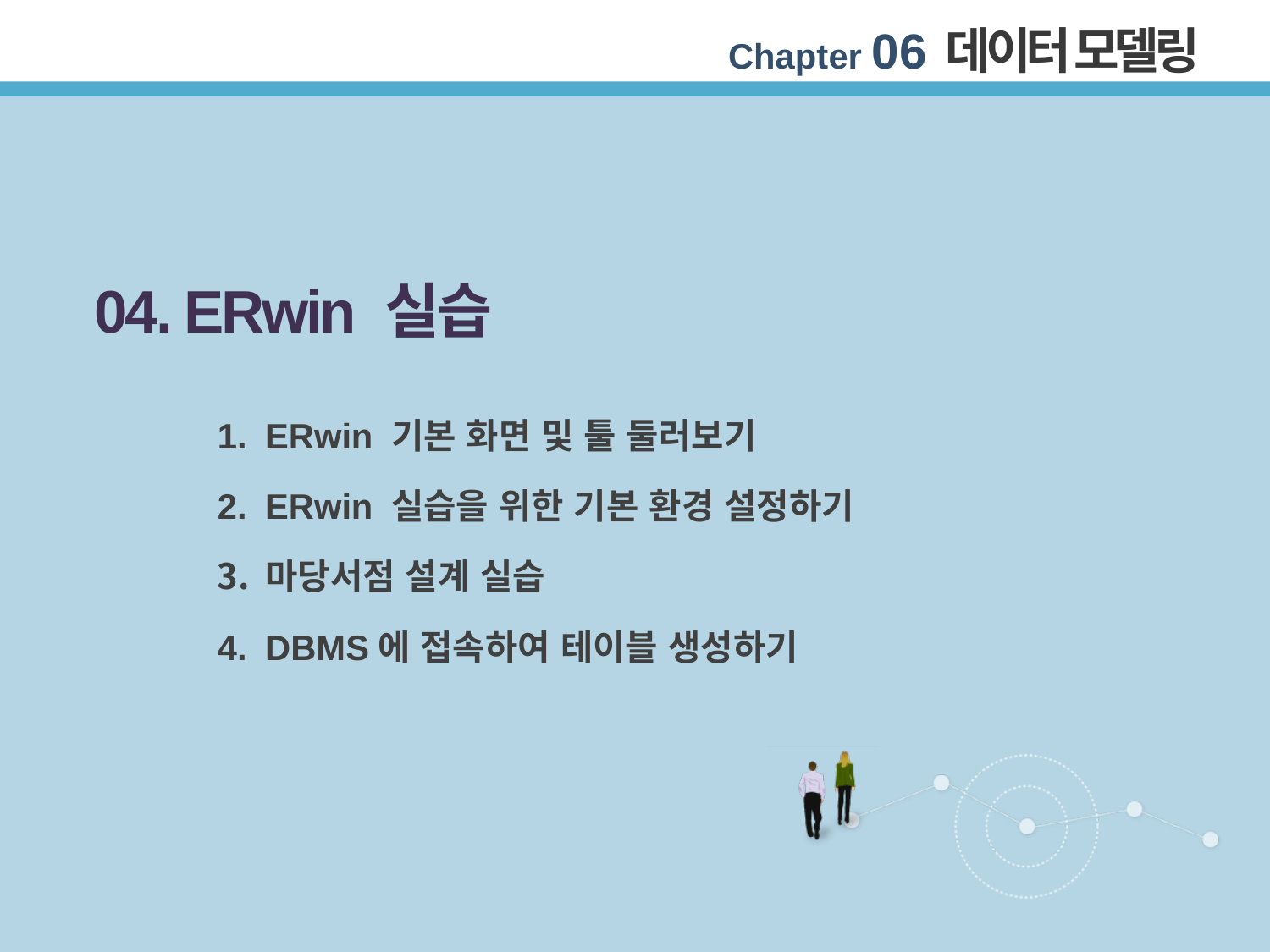

04. ERwin 실습
ERwin 기본 화면 및 툴 둘러보기
ERwin 실습을 위한 기본 환경 설정하기
마당서점 설계 실습
DBMS에 접속하여 테이블 생성하기